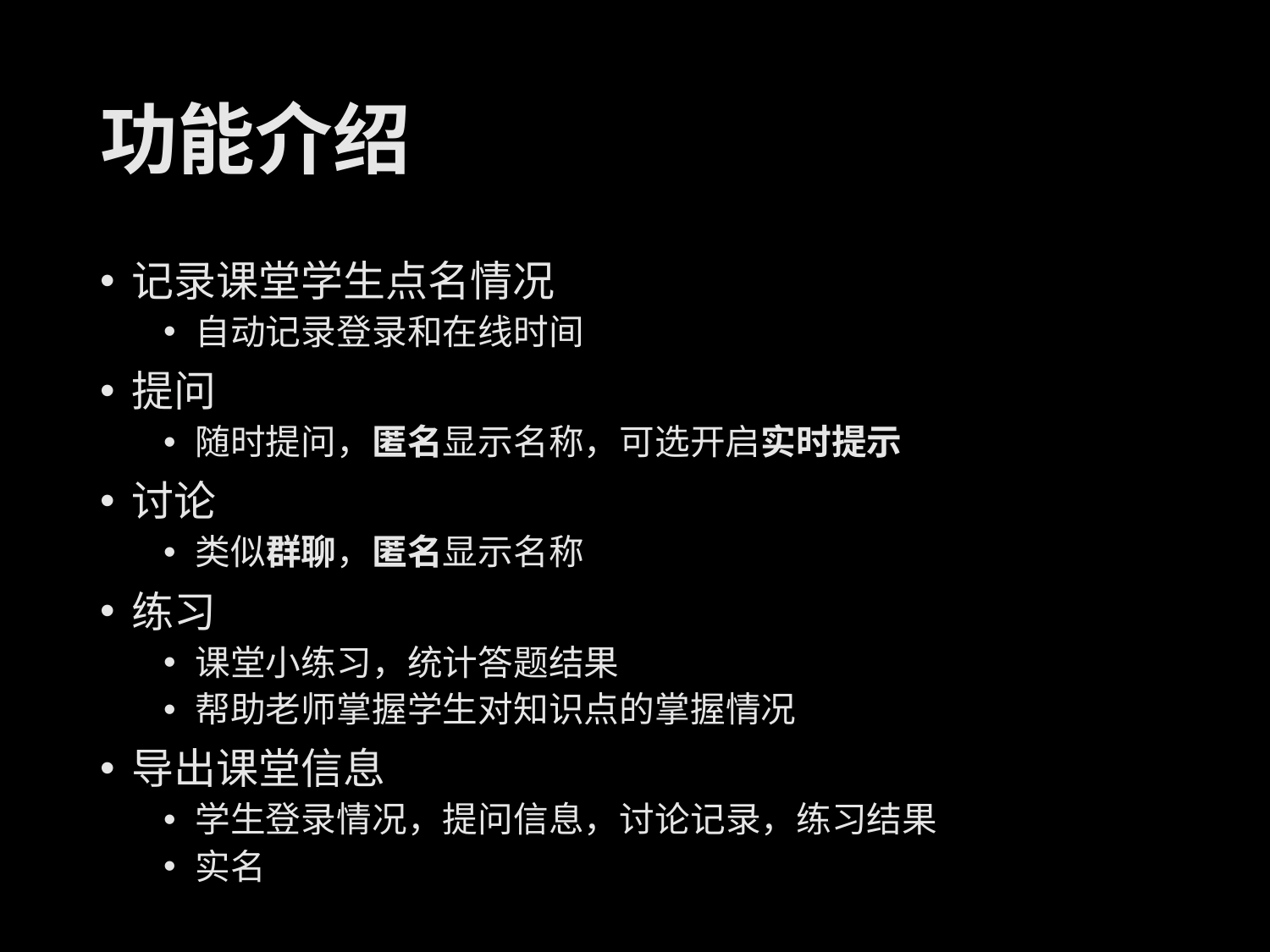

# 功能介绍
记录课堂学生点名情况
自动记录登录和在线时间
提问
随时提问，匿名显示名称，可选开启实时提示
讨论
类似群聊，匿名显示名称
练习
课堂小练习，统计答题结果
帮助老师掌握学生对知识点的掌握情况
导出课堂信息
学生登录情况，提问信息，讨论记录，练习结果
实名